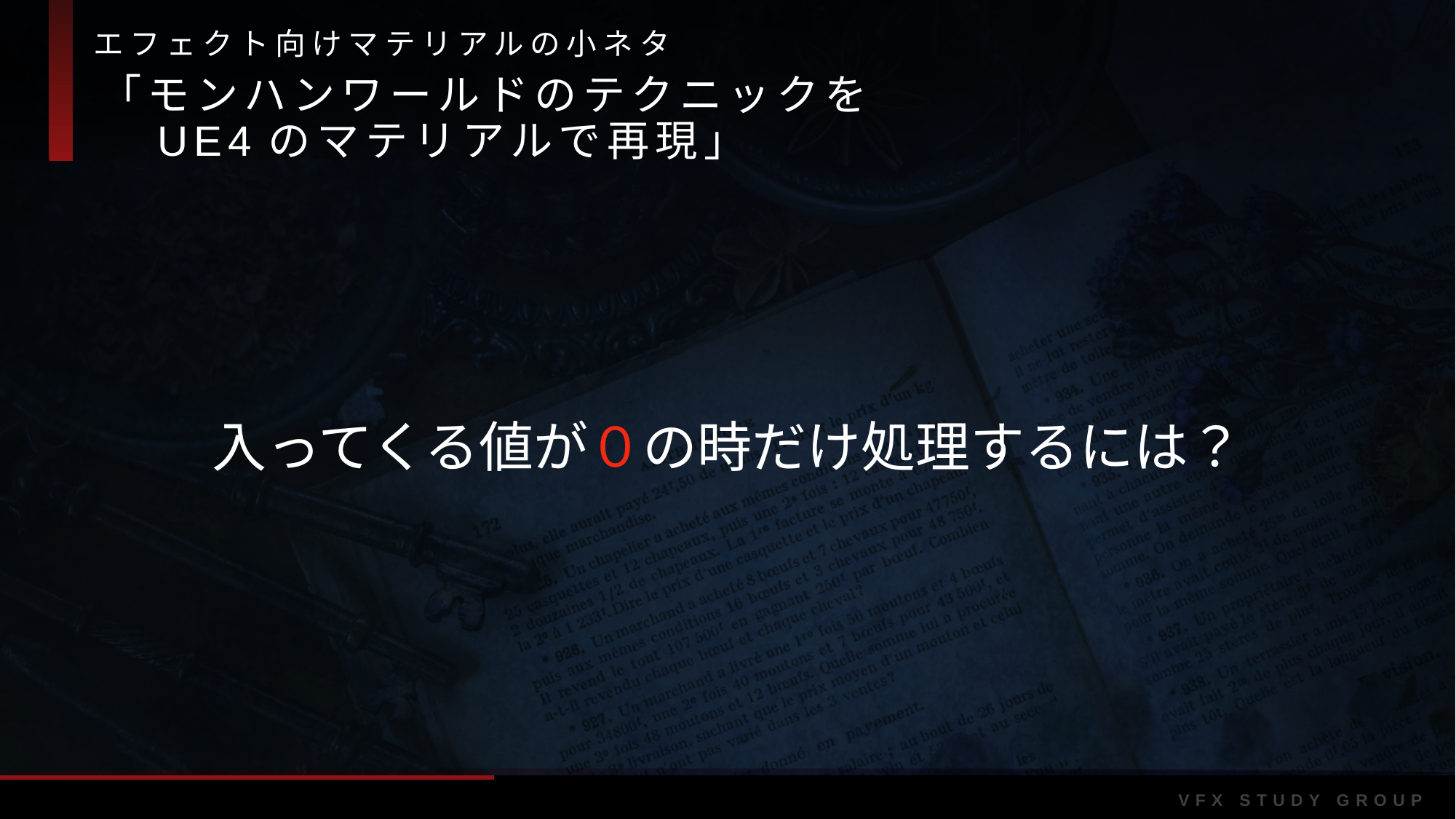

「モンハンワールドのテクニックを
　UE4のマテリアルで再現」
入ってくる値が０の時だけ処理するには？